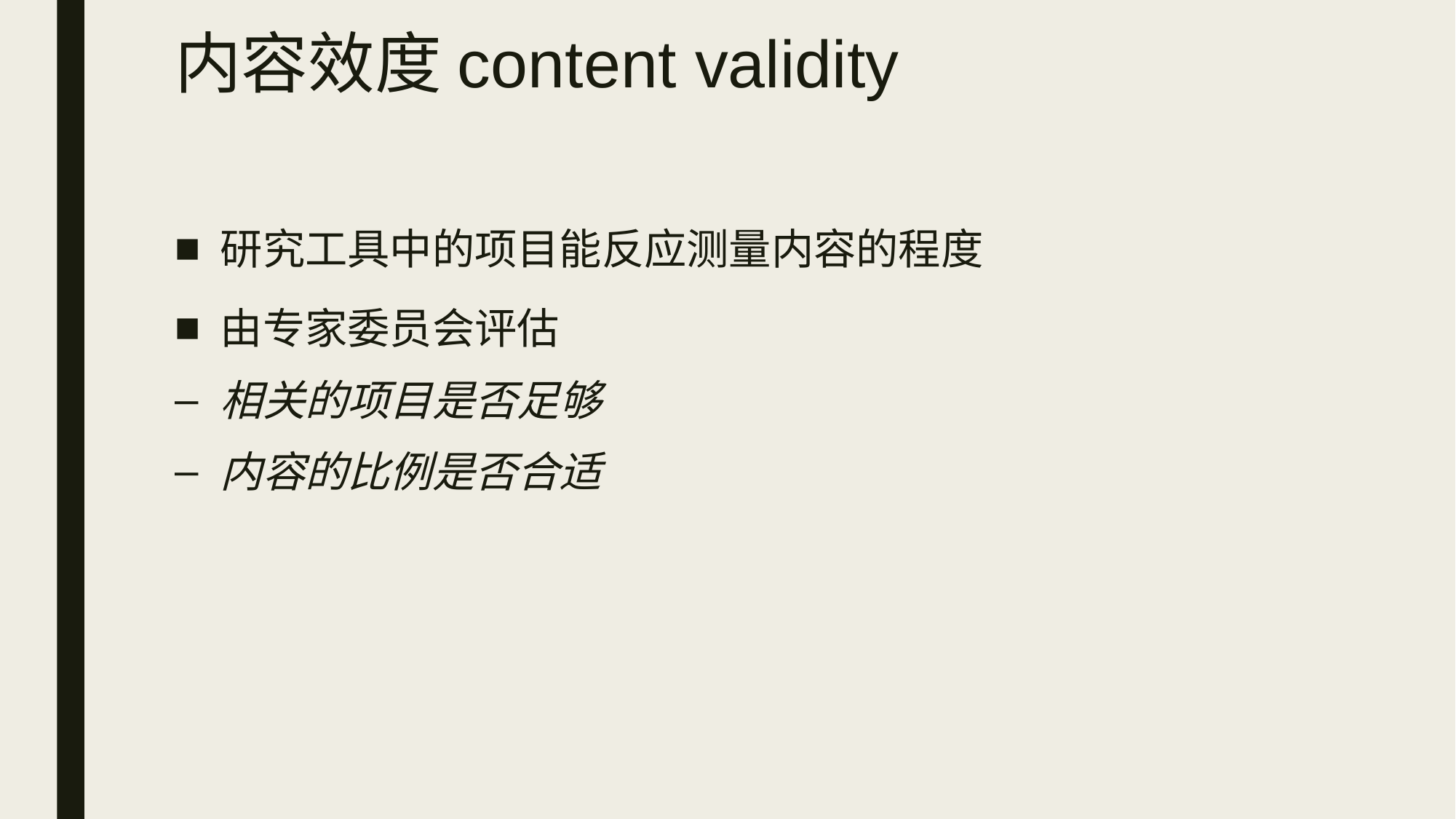

# 内容效度content validity
研究工具中的项目能反应测量内容的程度
由专家委员会评估
相关的项目是否足够
内容的比例是否合适